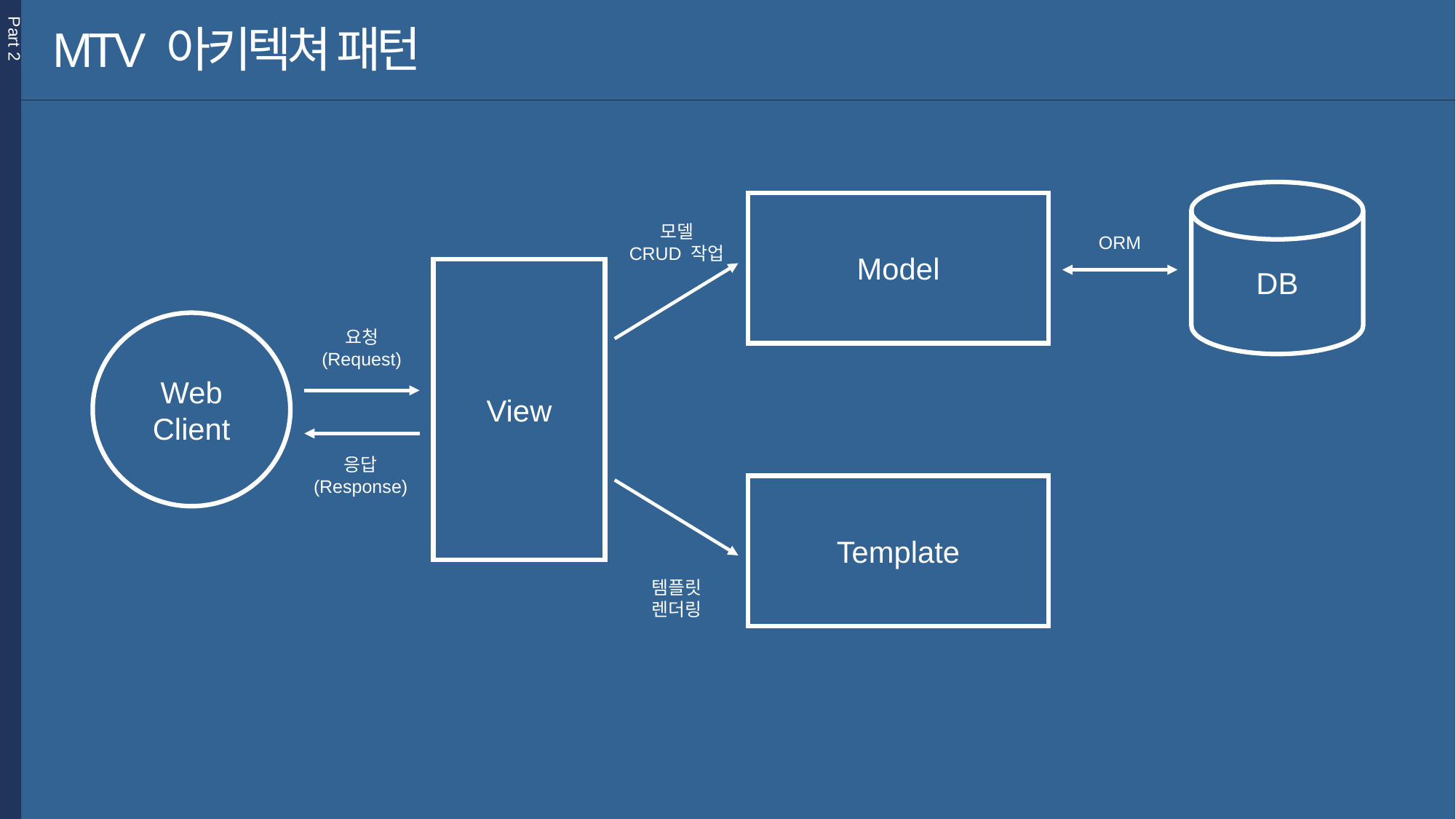

Part 2
MTV 아키텍쳐 패턴
DB
Model
모델
CRUD 작업
ORM
View
Web Client
요청
(Request)
응답
(Response)
Template
템플릿
렌더링